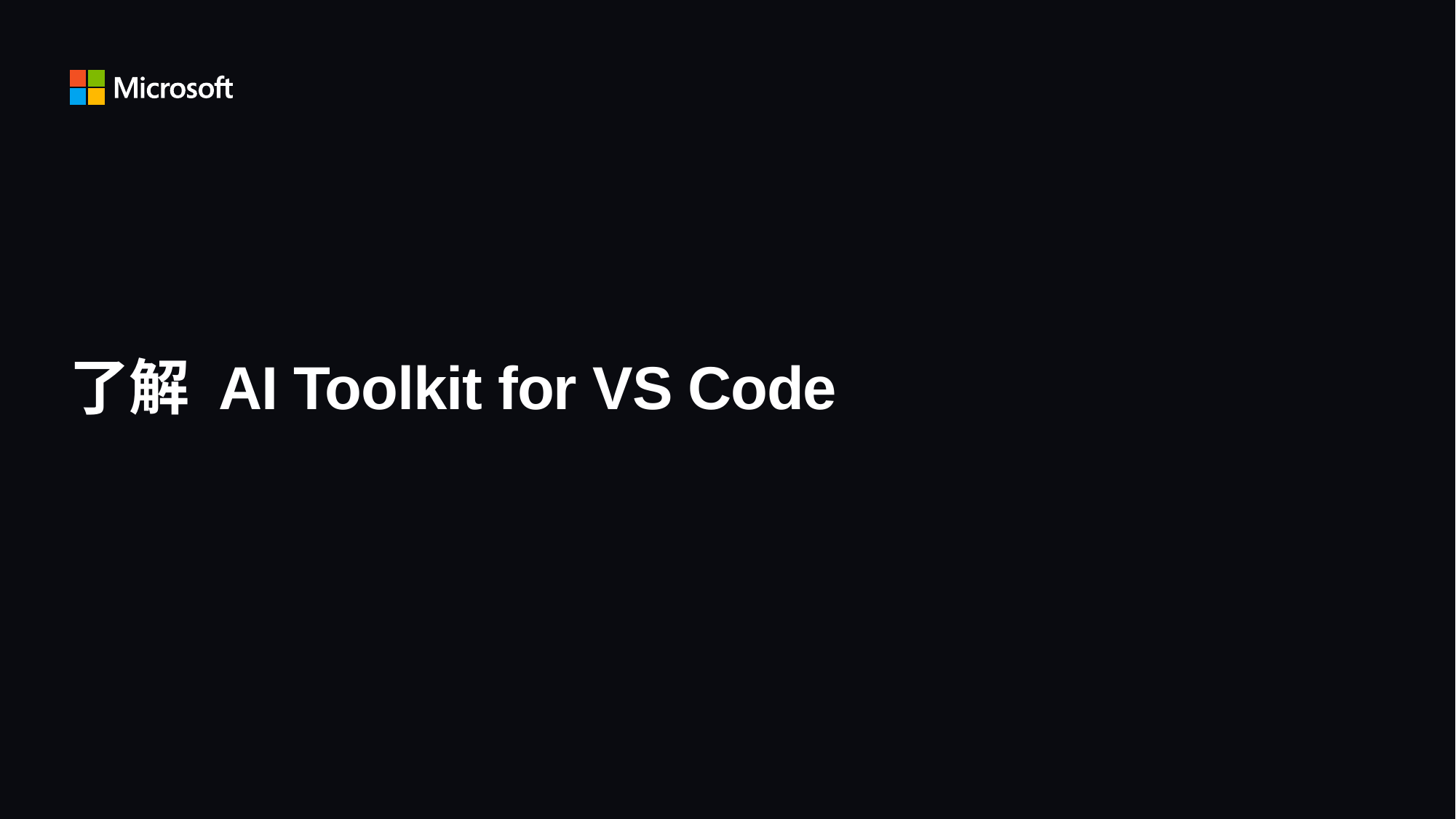

# 了解 AI Toolkit for VS Code